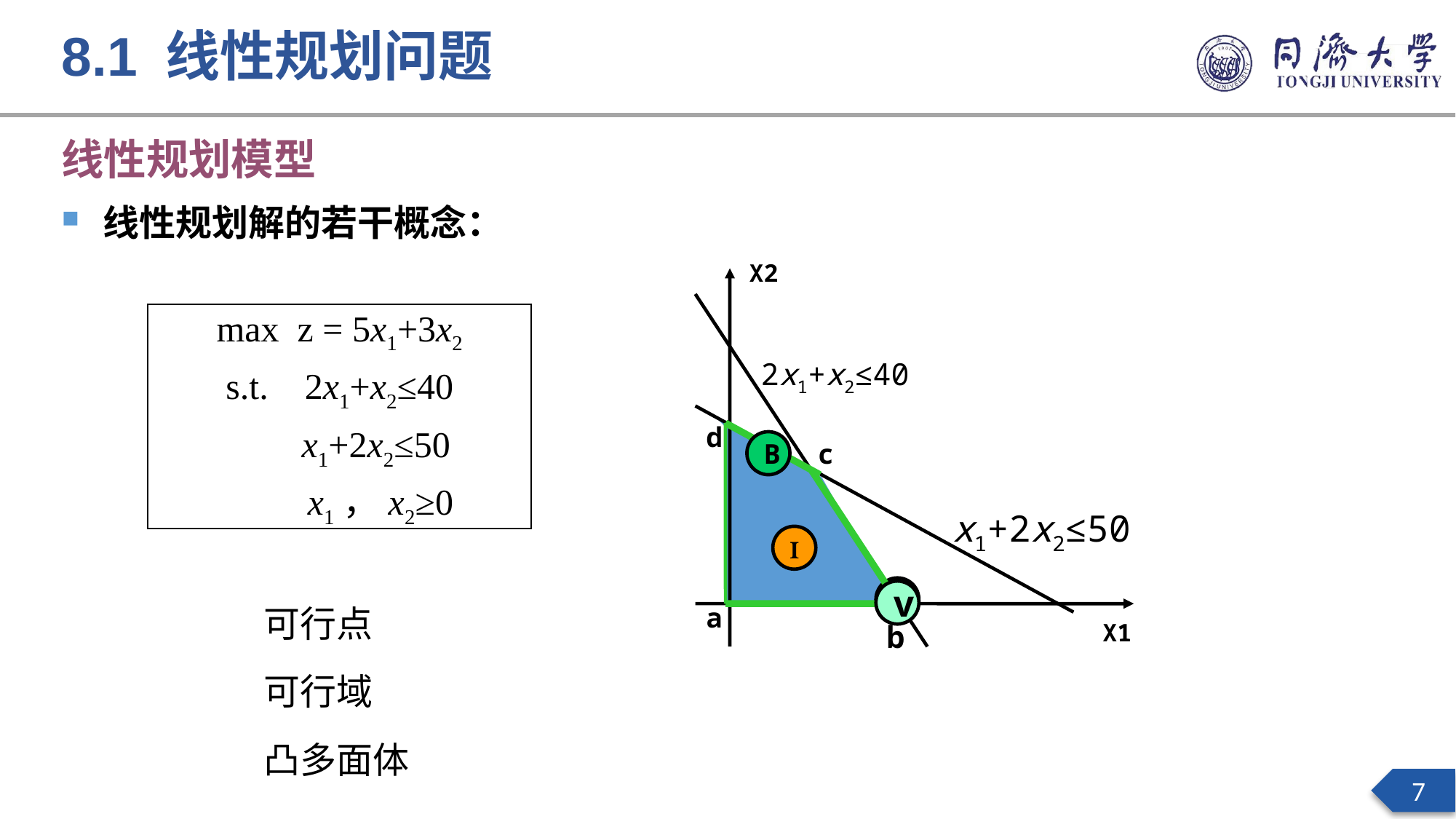

8.1 线性规划问题
线性规划模型
线性规划解的若干概念：
 X2

 X1

max  z = 5x1+3x2
s.t.    2x1+x2≤40
         x1+2x2≤50
         x1，x2≥0
2x1+x2≤40

d

B
c

x1+2x2≤50
Ⅰ
可行点
可行域
凸多面体
v
v
a

b